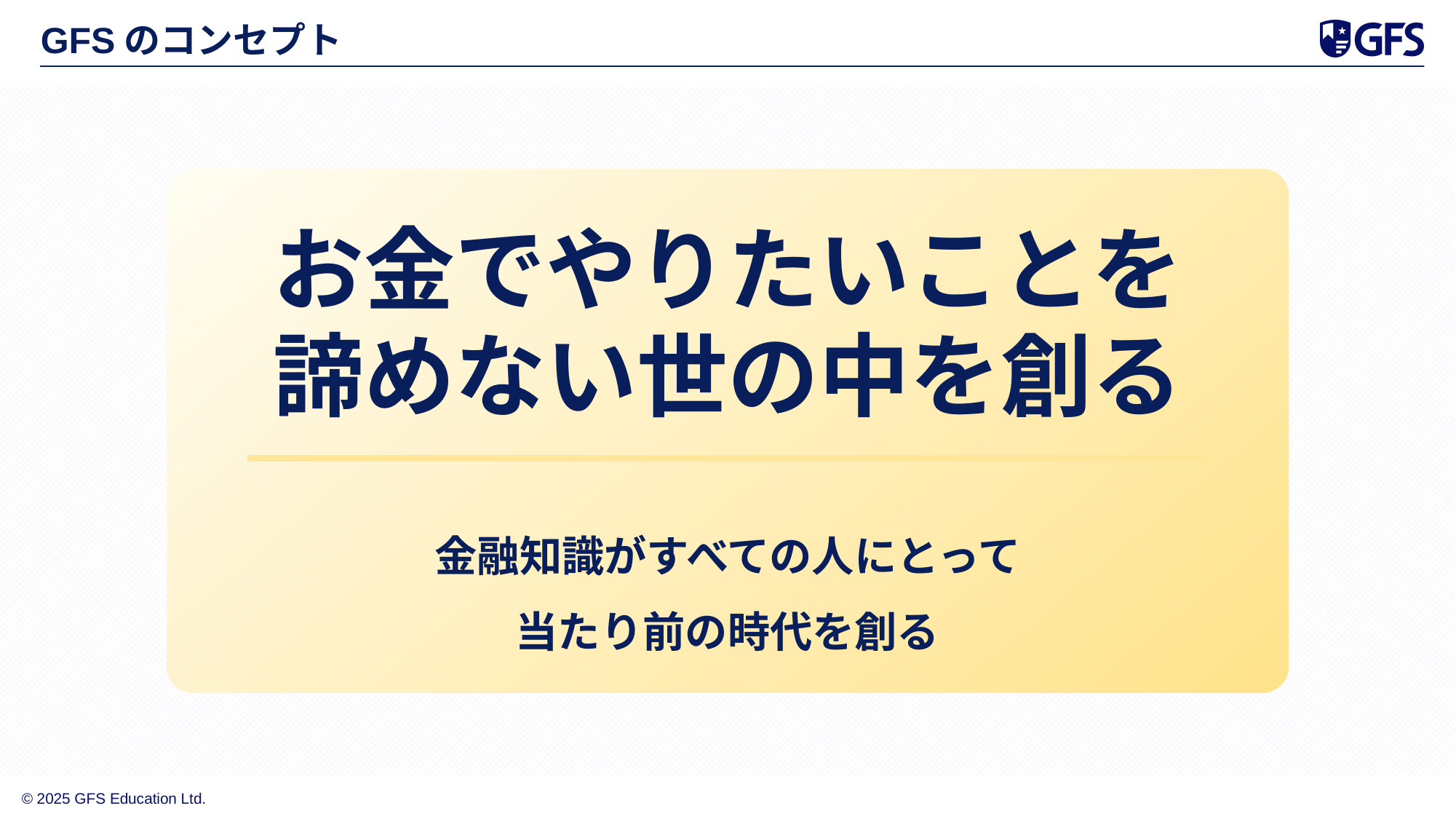

# GFSのコンセプト

お金でやりたいことを
諦めない世の中を創る

金融知識がすべての人にとって
当たり前の時代を創る